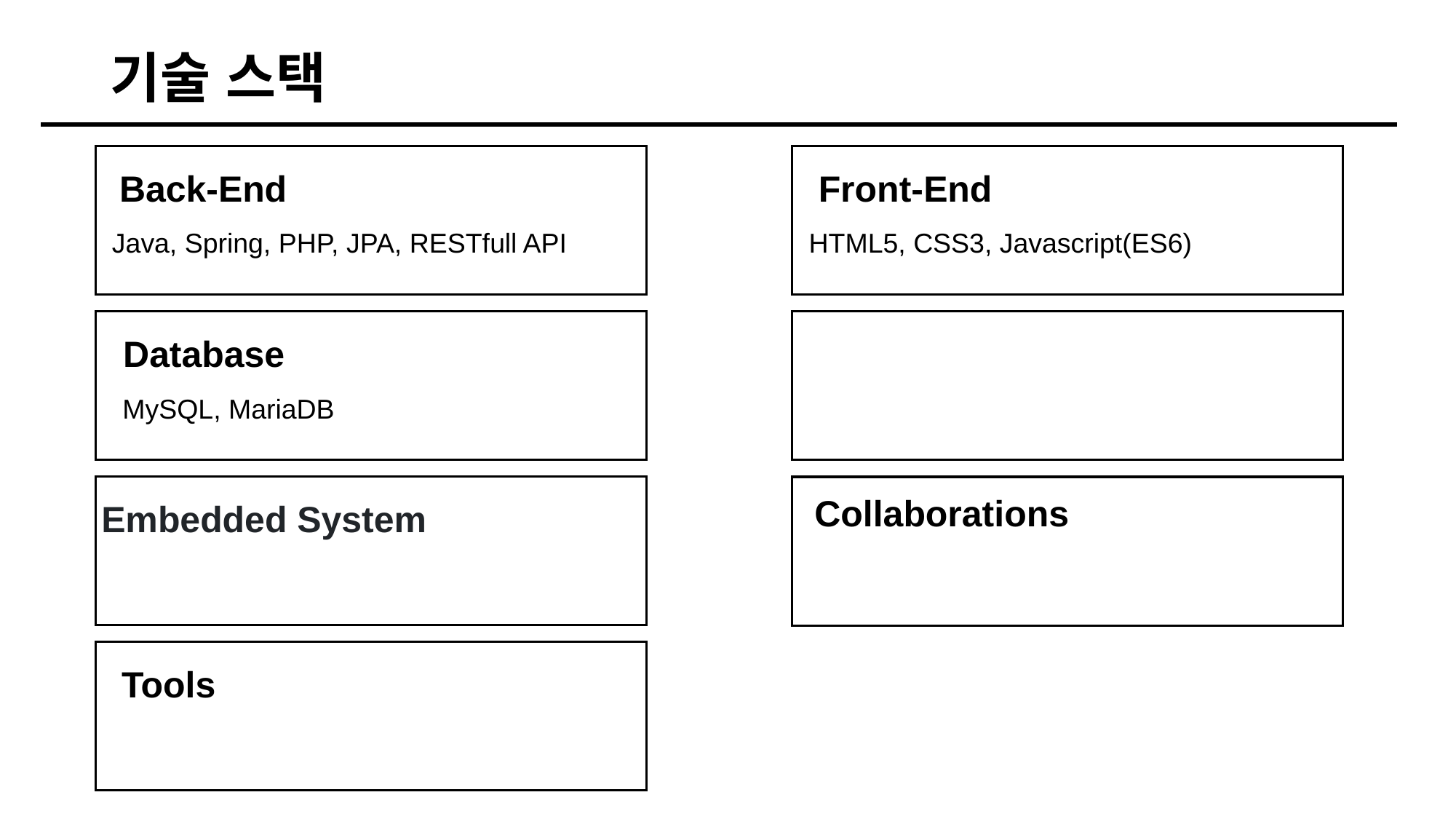

기술 스택

Back-End
Front-End
Java, Spring, PHP, JPA, RESTfull API
HTML5, CSS3, Javascript(ES6)

Database
MySQL, MariaDB

Collaborations
Embedded System

Tools